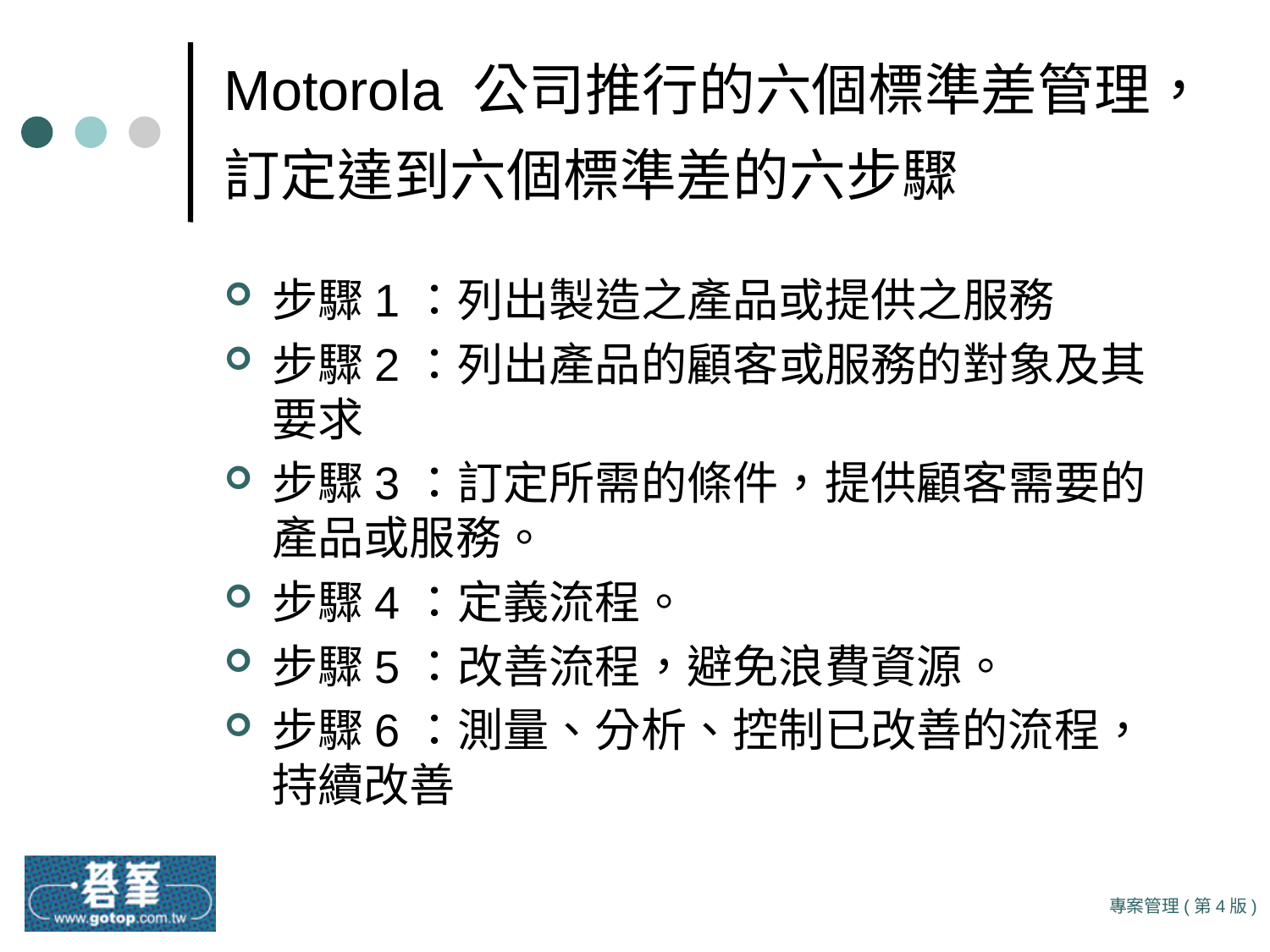

# Motorola 公司推行的六個標準差管理，訂定達到六個標準差的六步驟
步驟1：列出製造之產品或提供之服務
步驟2：列出產品的顧客或服務的對象及其要求
步驟3：訂定所需的條件，提供顧客需要的產品或服務。
步驟4：定義流程。
步驟5：改善流程，避免浪費資源。
步驟6：測量、分析、控制已改善的流程，持續改善
專案管理(第4版)